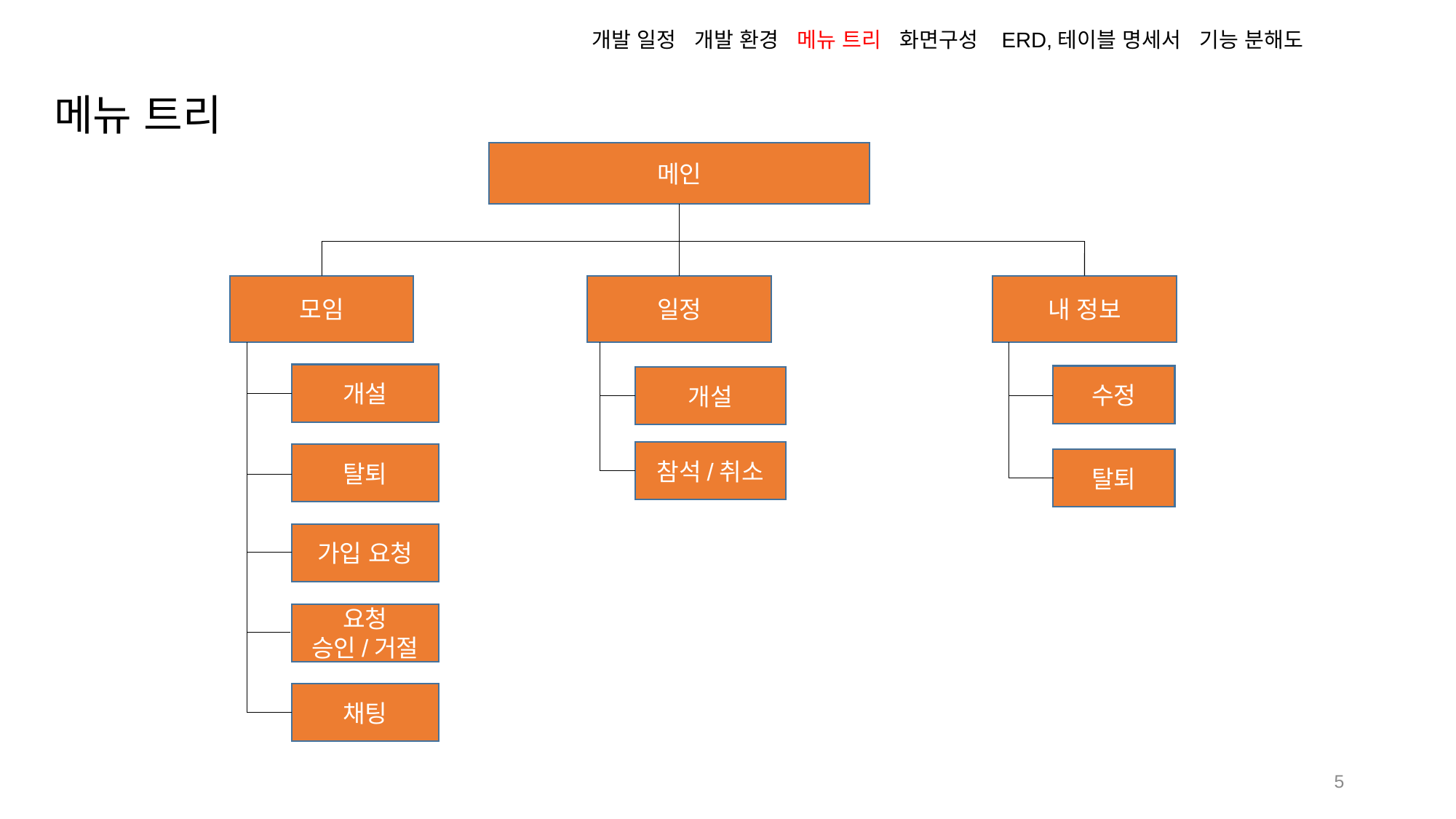

개발 일정   개발 환경   메뉴 트리   화면구성   ERD,테이블 명세서   기능 분해도

메뉴 트리

메인
모임
일정
내 정보
개설
수정
개설
참석/취소
탈퇴
탈퇴
가입 요청
요청
승인/거절
채팅
5